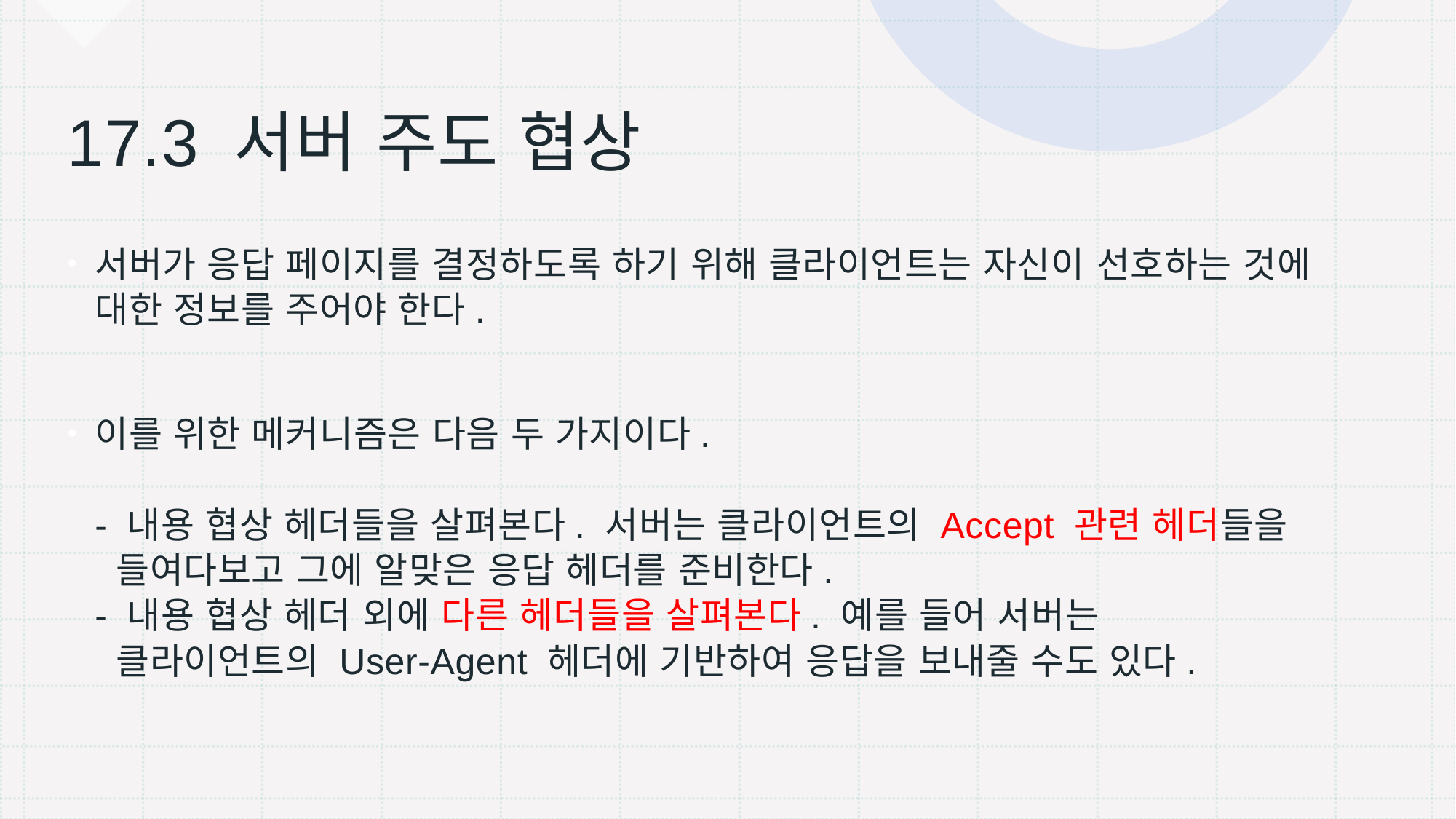

# 17.3 서버 주도 협상
서버가 응답 페이지를 결정하도록 하기 위해 클라이언트는 자신이 선호하는 것에 대한 정보를 주어야 한다.

이를 위한 메커니즘은 다음 두 가지이다.
- 내용 협상 헤더들을 살펴본다. 서버는 클라이언트의 Accept 관련 헤더들을
  들여다보고 그에 알맞은 응답 헤더를 준비한다.
- 내용 협상 헤더 외에 다른 헤더들을 살펴본다. 예를 들어 서버는
  클라이언트의 User-Agent 헤더에 기반하여 응답을 보내줄 수도 있다.